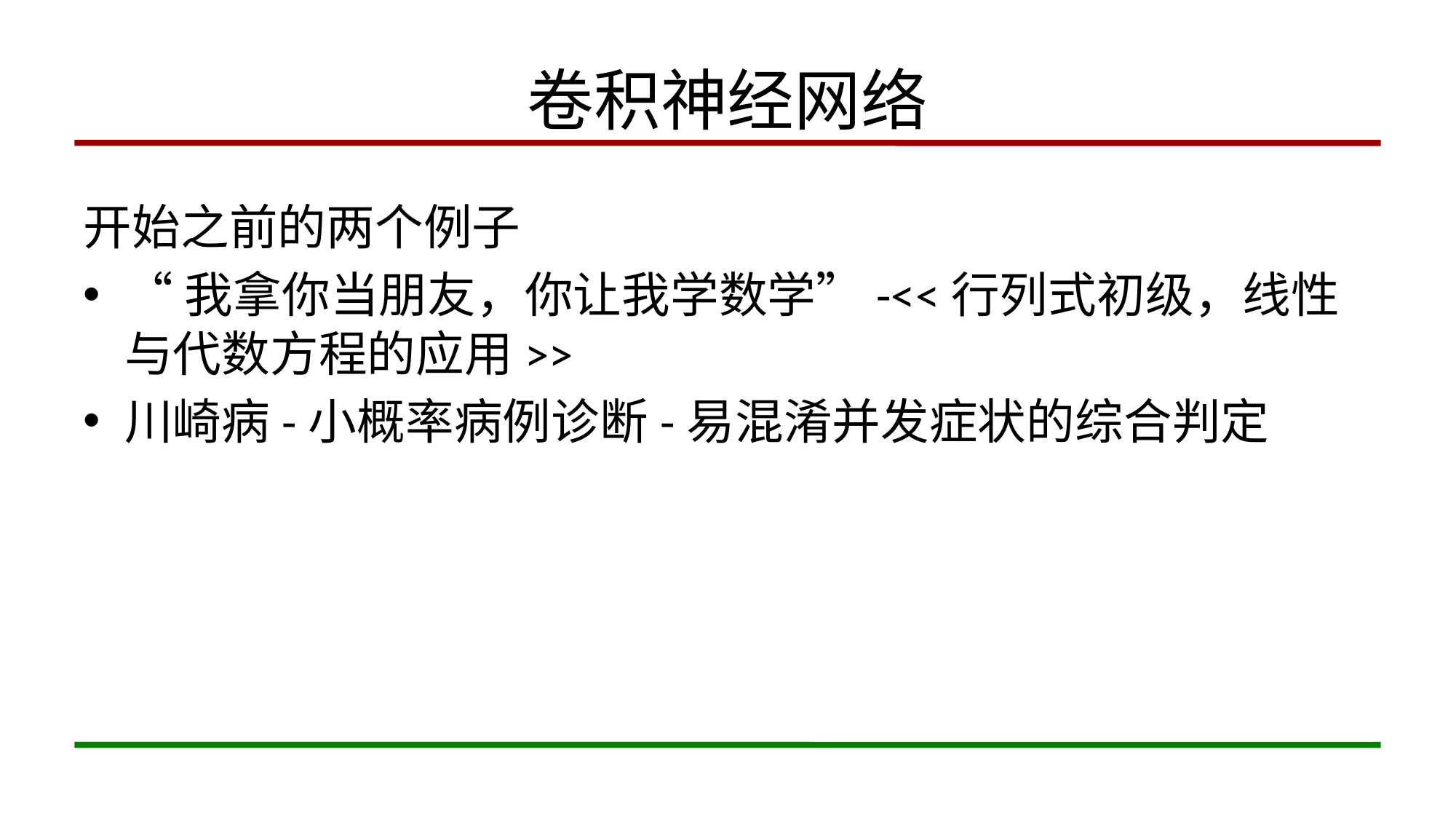

# 卷积神经网络
开始之前的两个例子
“我拿你当朋友，你让我学数学”-<<行列式初级，线性与代数方程的应用>>
川崎病-小概率病例诊断-易混淆并发症状的综合判定